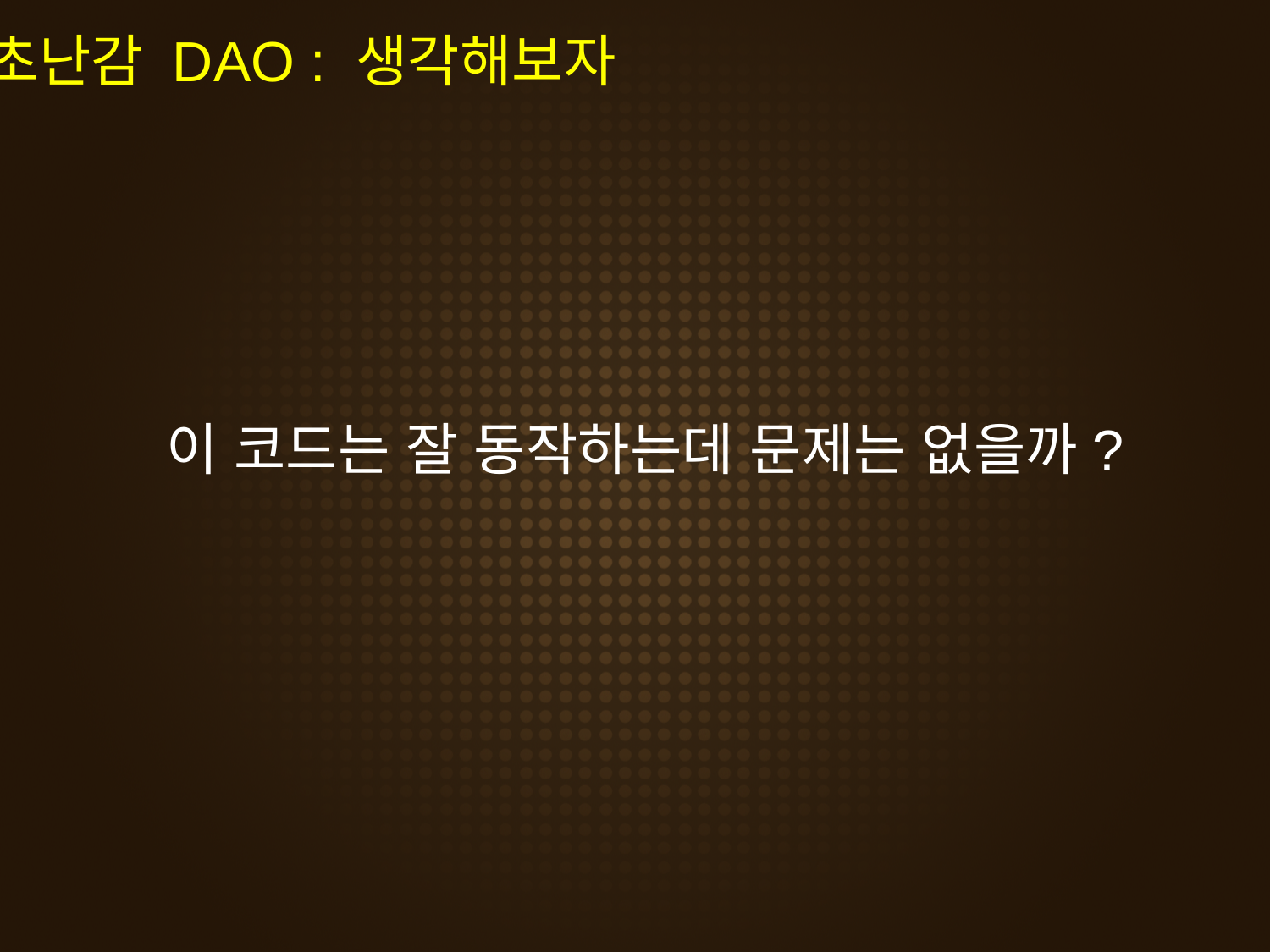

초난감 DAO : 생각해보자
이 코드는 잘 동작하는데 문제는 없을까?